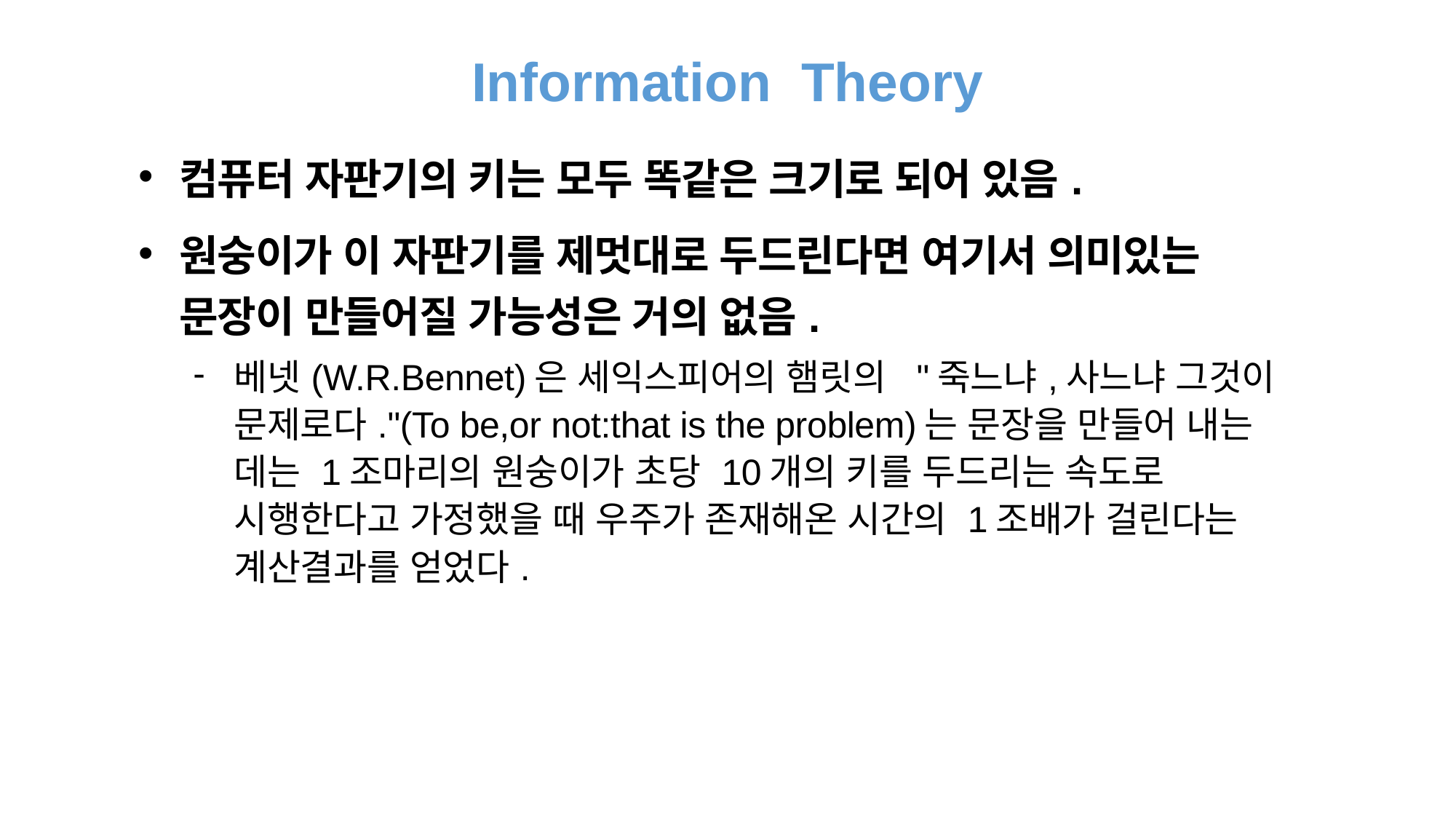

# Information  Theory
컴퓨터 자판기의 키는 모두 똑같은 크기로 되어 있음.
원숭이가 이 자판기를 제멋대로 두드린다면 여기서 의미있는 문장이 만들어질 가능성은 거의 없음.
베넷(W.R.Bennet)은 세익스피어의 햄릿의  "죽느냐,사느냐 그것이 문제로다."(To be,or not:that is the problem)는 문장을 만들어 내는 데는 1조마리의 원숭이가 초당 10개의 키를 두드리는 속도로 시행한다고 가정했을 때 우주가 존재해온 시간의 1조배가 걸린다는 계산결과를 얻었다.